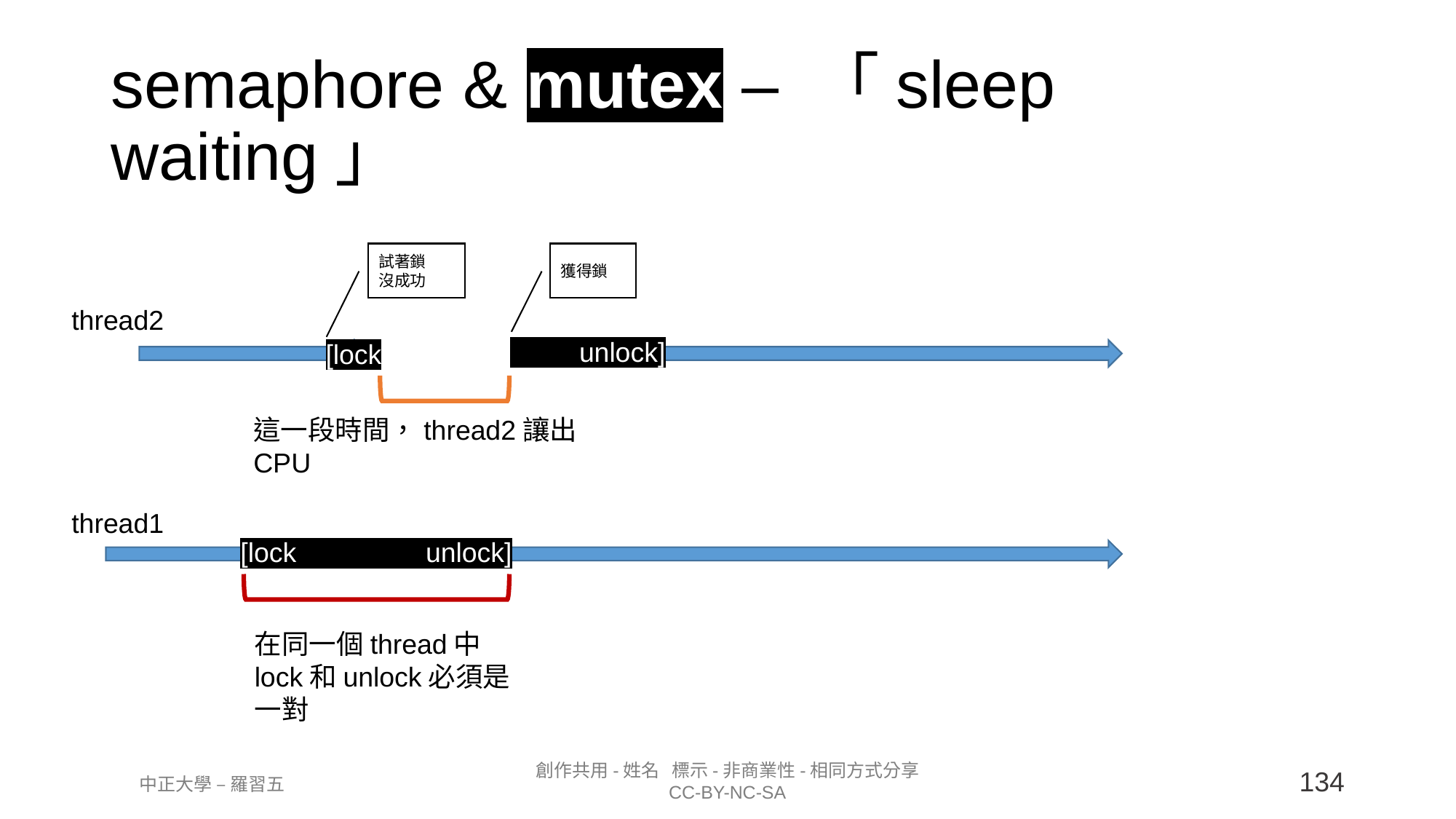

# semaphore & mutex – 「sleep waiting」
試著鎖
沒成功
獲得鎖
thread2

         unlock]
[lock

這一段時間，thread2讓出CPU

thread1
[lock                 unlock]

在同一個thread中lock和unlock必須是一對